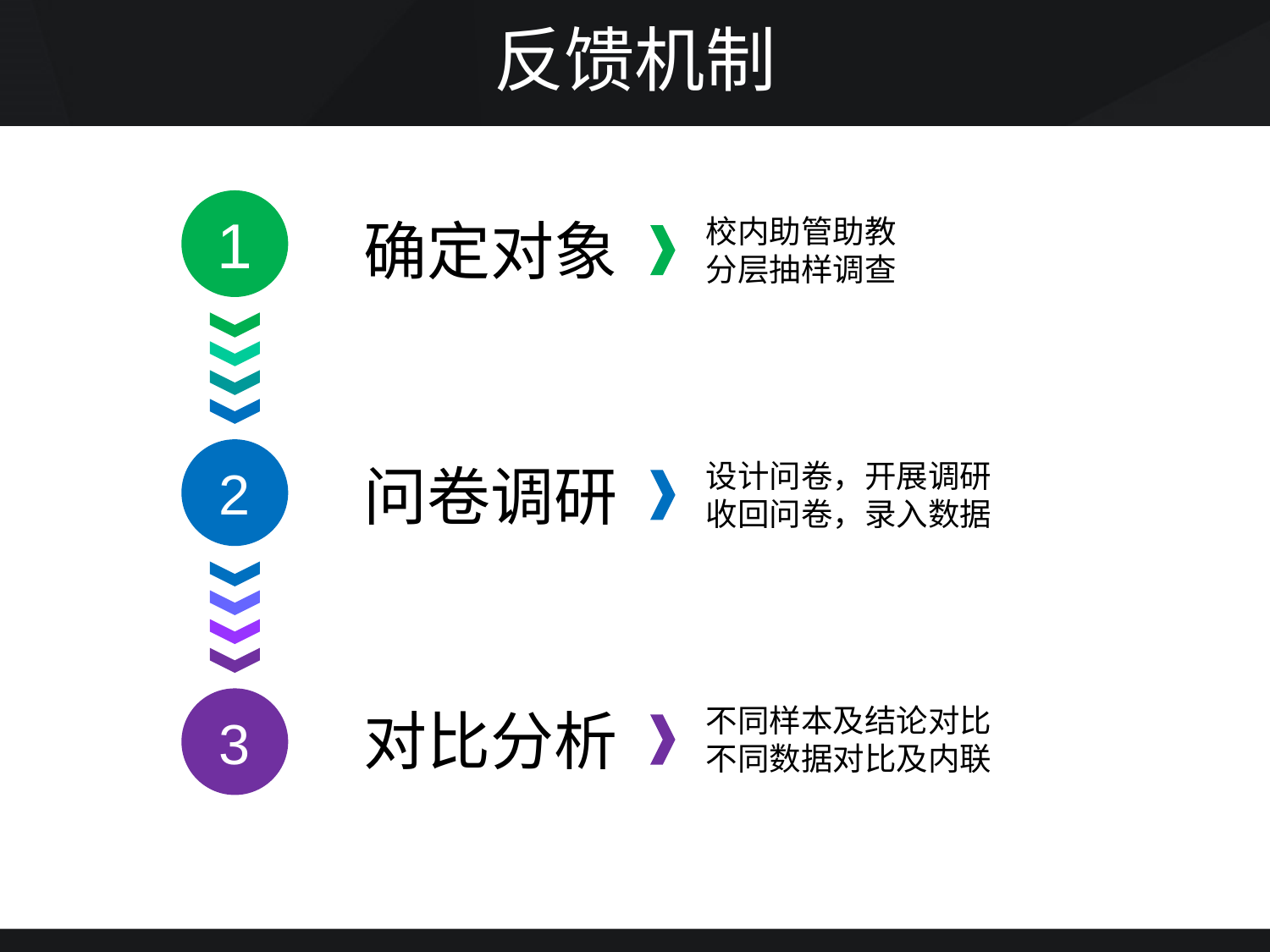

反馈机制
1
确定对象
校内助管助教
分层抽样调查

2
问卷调研
设计问卷，开展调研
收回问卷，录入数据

3
对比分析
不同样本及结论对比
不同数据对比及内联